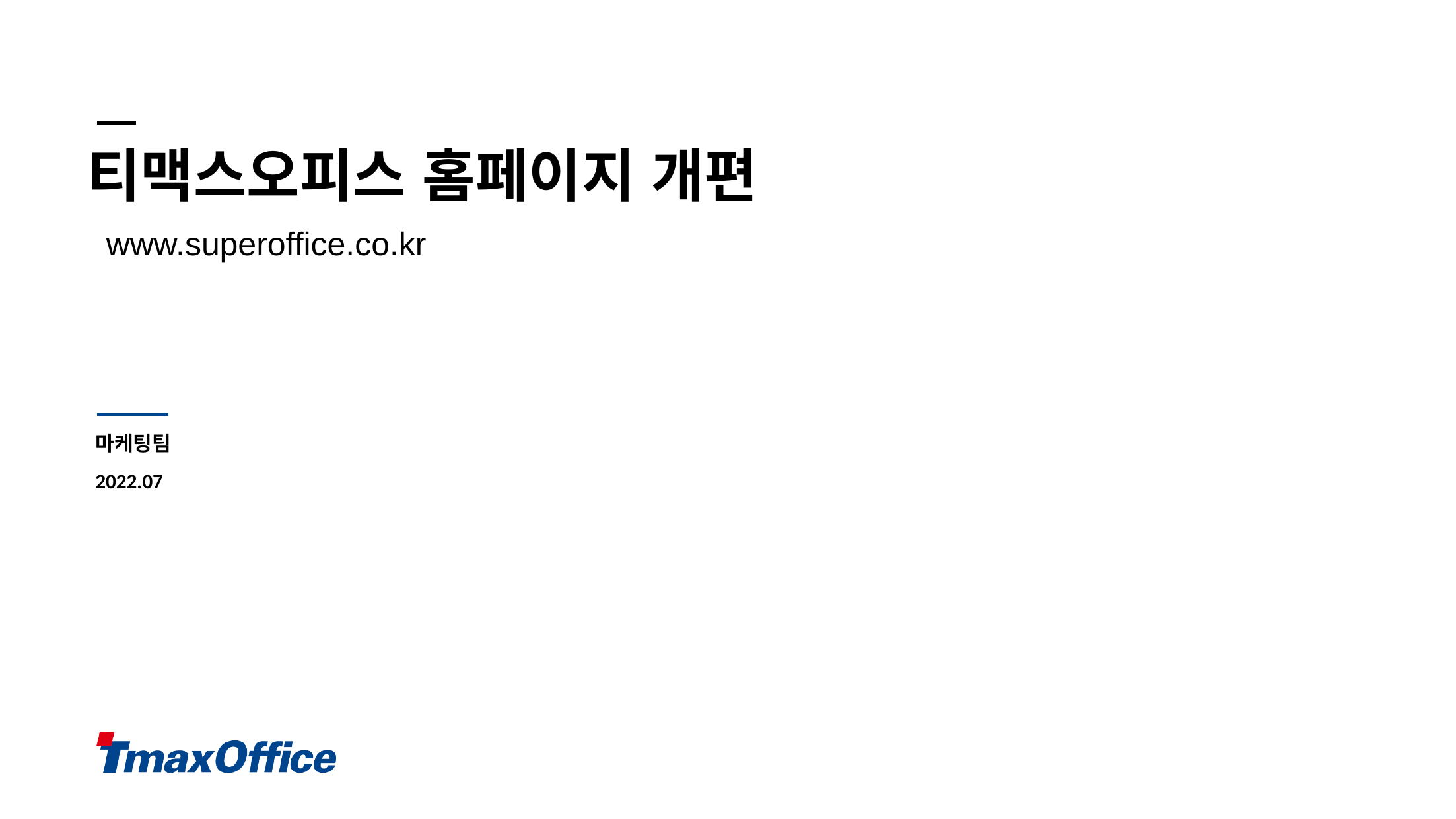

# 티맥스오피스 홈페이지 개편
www.superoffice.co.kr
마케팅팀
2022.07